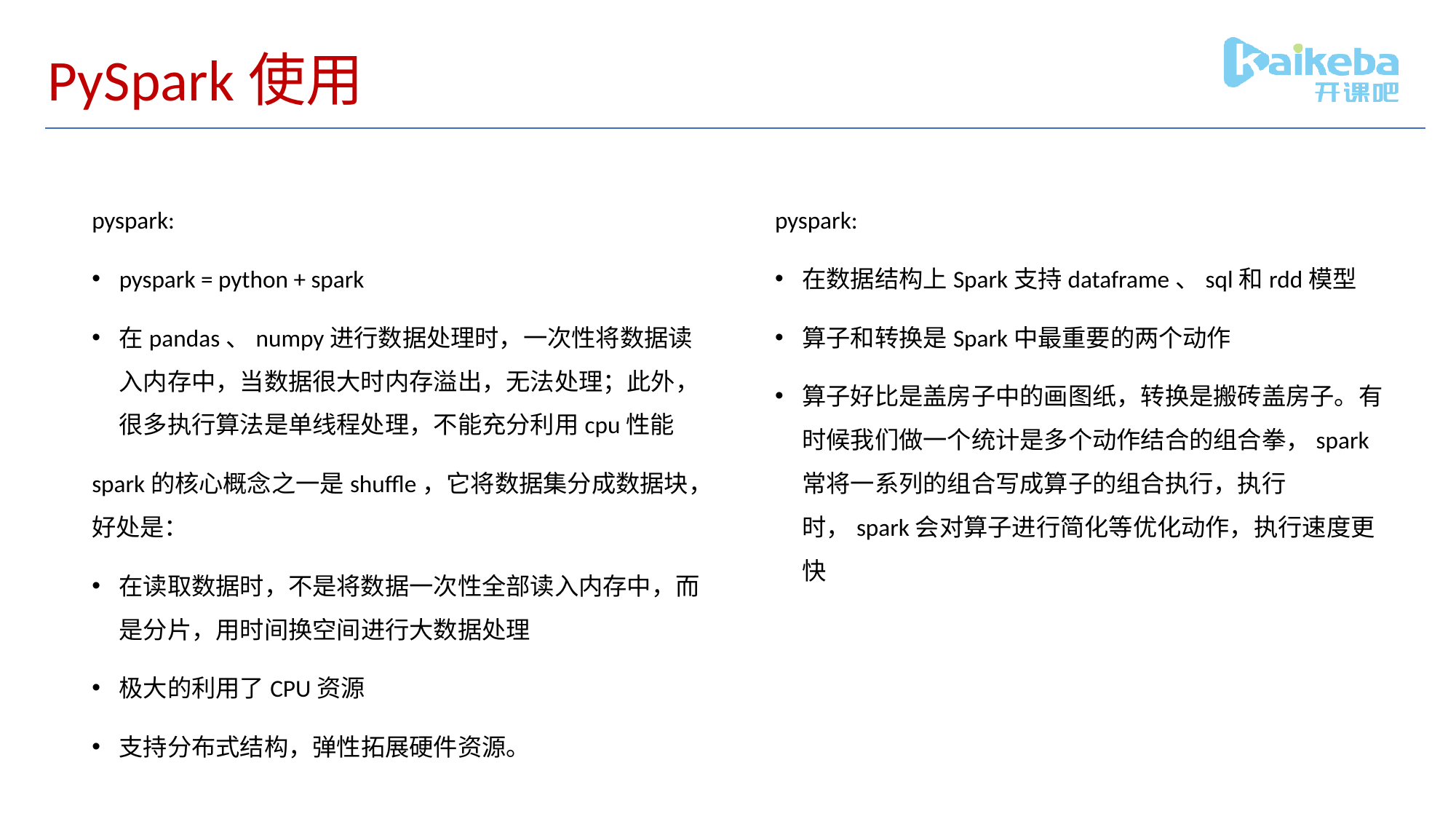

# PySpark使用
pyspark:
pyspark = python + spark
在pandas、numpy进行数据处理时，一次性将数据读入内存中，当数据很大时内存溢出，无法处理；此外，很多执行算法是单线程处理，不能充分利用cpu性能
spark的核心概念之一是shuffle，它将数据集分成数据块，好处是：
在读取数据时，不是将数据一次性全部读入内存中，而是分片，用时间换空间进行大数据处理
极大的利用了CPU资源
支持分布式结构，弹性拓展硬件资源。
pyspark:
在数据结构上Spark支持dataframe、sql和rdd模型
算子和转换是Spark中最重要的两个动作
算子好比是盖房子中的画图纸，转换是搬砖盖房子。有时候我们做一个统计是多个动作结合的组合拳，spark常将一系列的组合写成算子的组合执行，执行时，spark会对算子进行简化等优化动作，执行速度更快